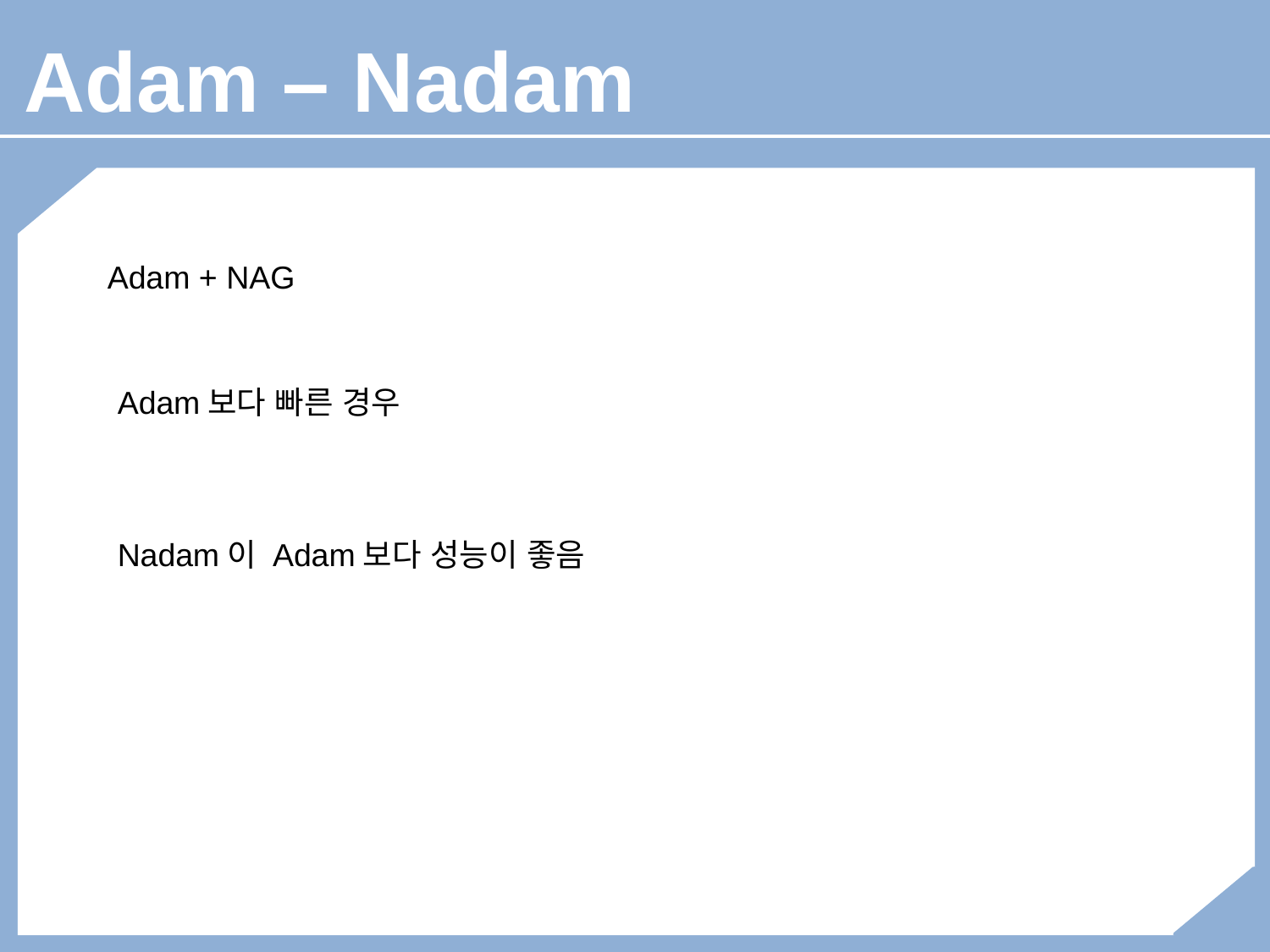

Adam – Nadam

Adam + NAG
Adam보다 빠른 경우

Nadam이 Adam보다 성능이 좋음